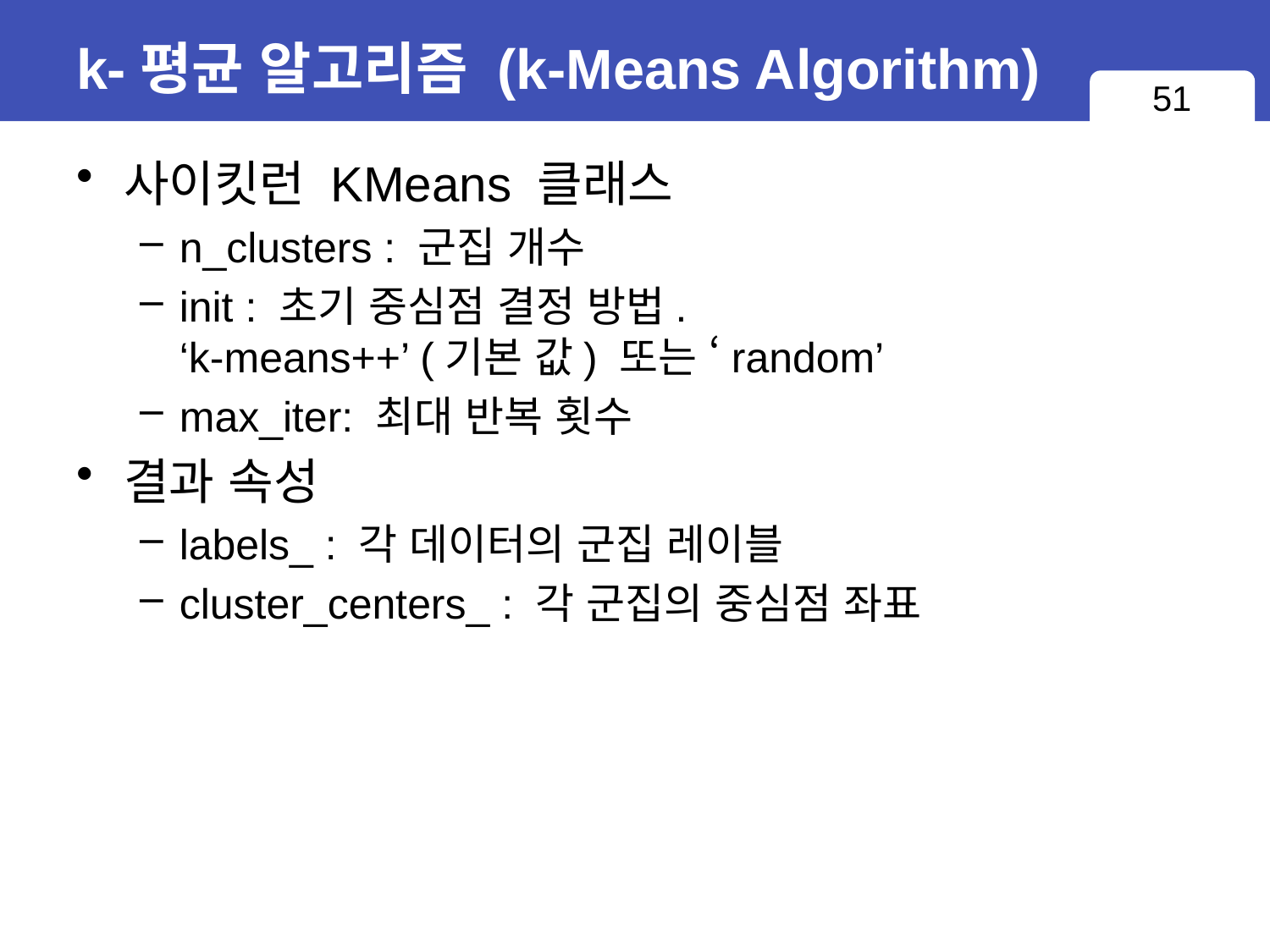

# k-평균 알고리즘 (k-Means Algorithm)
51
사이킷런 KMeans 클래스
n_clusters : 군집 개수
init : 초기 중심점 결정 방법.
‘k-means++’ (기본 값) 또는 ‘random’
max_iter: 최대 반복 횟수
결과 속성
labels_ : 각 데이터의 군집 레이블
cluster_centers_ : 각 군집의 중심점 좌표